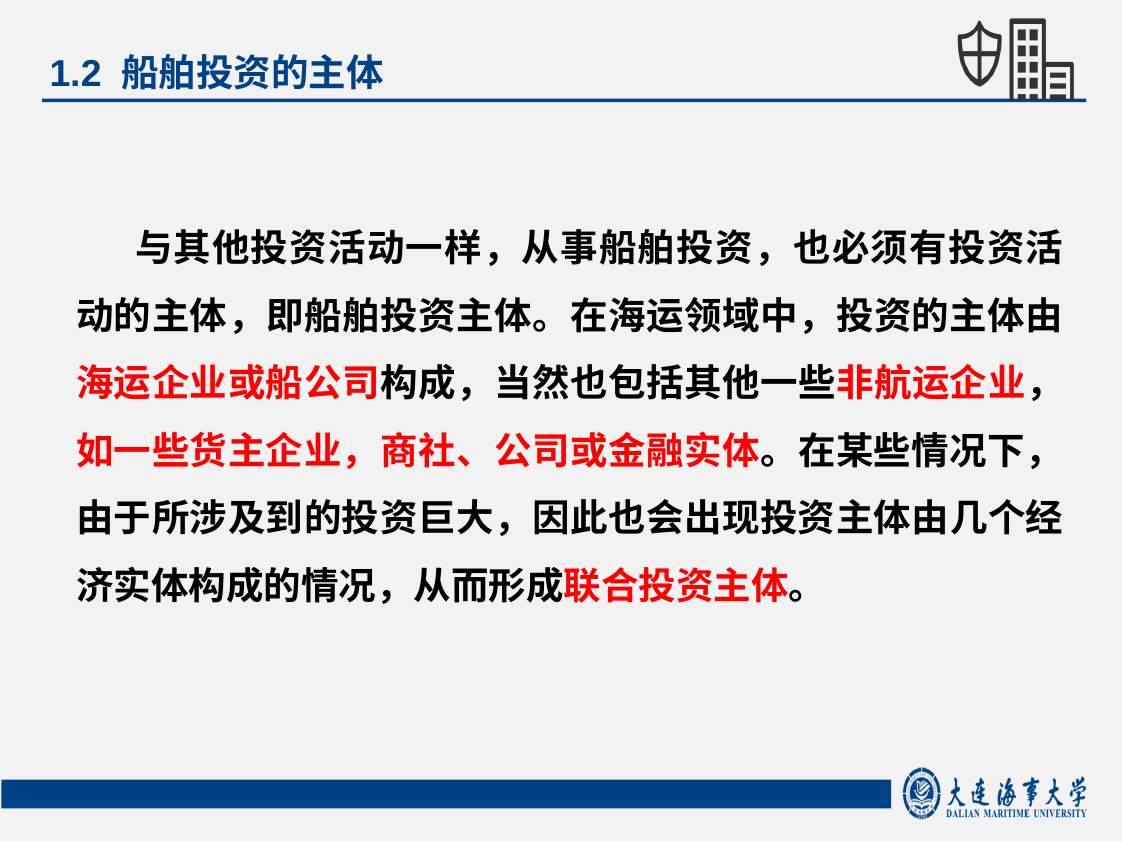

1.2 船舶投资的主体
与其他投资活动一样，从事船舶投资，也必须有投资活动的主体，即船舶投资主体。在海运领域中，投资的主体由海运企业或船公司构成，当然也包括其他一些非航运企业，如一些货主企业，商社、公司或金融实体。在某些情况下，由于所涉及到的投资巨大，因此也会出现投资主体由几个经济实体构成的情况，从而形成联合投资主体。